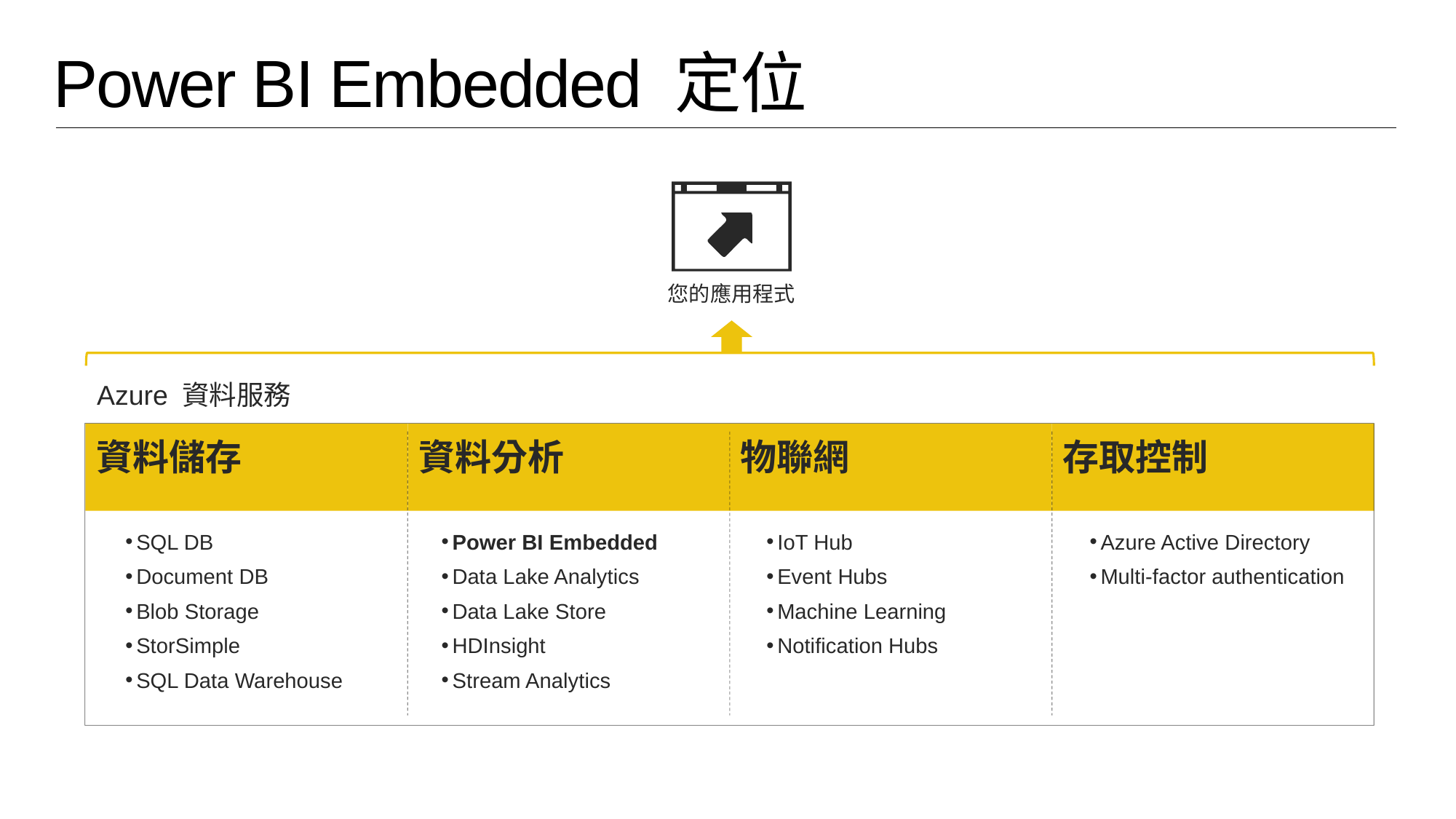

# Power BI Embedded 定位

您的應用程式

Azure 資料服務

資料儲存
資料分析
物聯網
存取控制
IoT Hub
Event Hubs
Machine Learning
Notification Hubs
Azure Active Directory
Multi-factor authentication
SQL DB
Document DB
Blob Storage
StorSimple
SQL Data Warehouse
Power BI Embedded
Data Lake Analytics
Data Lake Store
HDInsight
Stream Analytics